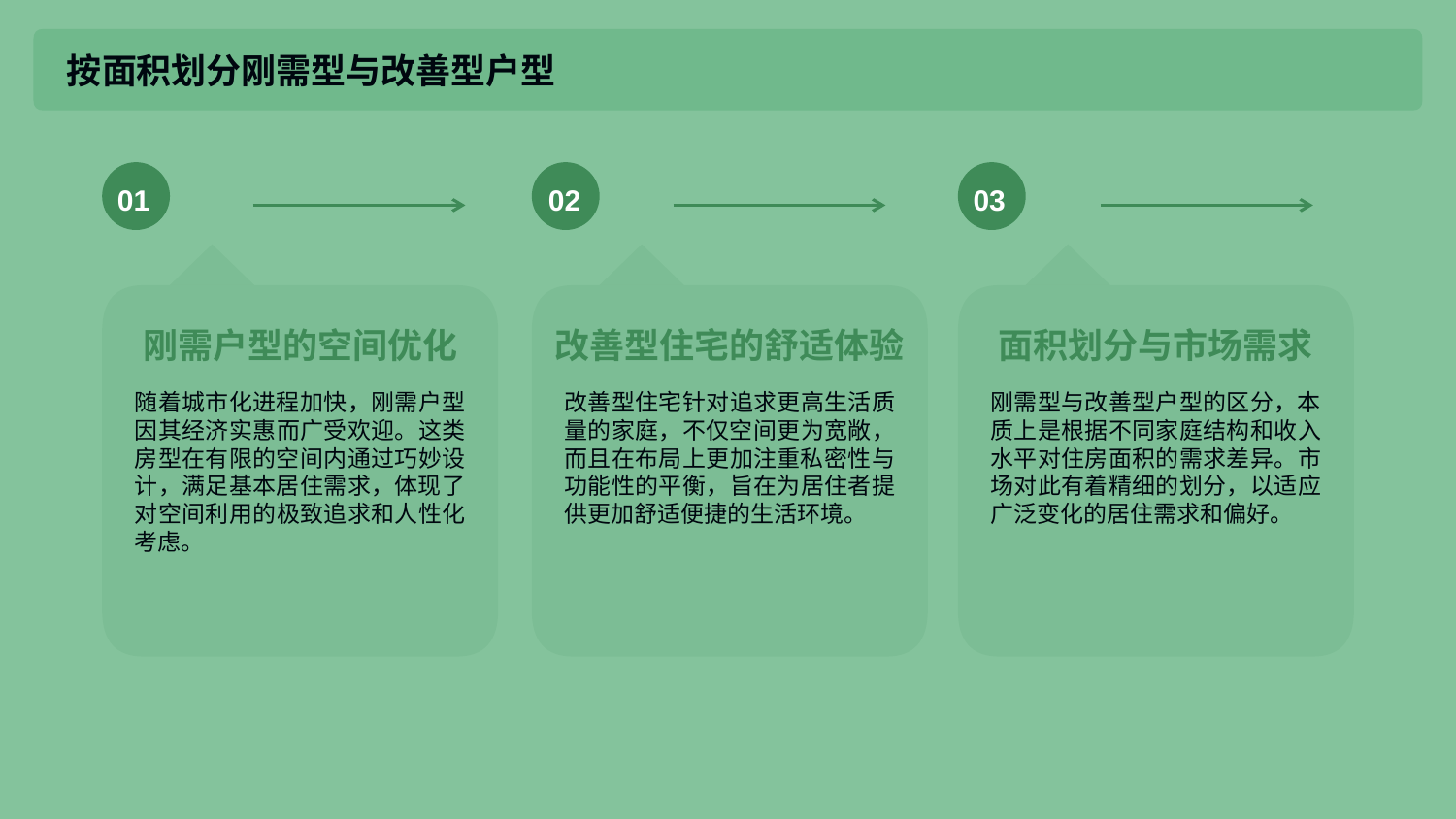

按面积划分刚需型与改善型户型

01
02
03

刚需户型的空间优化
改善型住宅的舒适体验
面积划分与市场需求
随着城市化进程加快，刚需户型因其经济实惠而广受欢迎。这类房型在有限的空间内通过巧妙设计，满足基本居住需求，体现了对空间利用的极致追求和人性化考虑。
改善型住宅针对追求更高生活质量的家庭，不仅空间更为宽敞，而且在布局上更加注重私密性与功能性的平衡，旨在为居住者提供更加舒适便捷的生活环境。
刚需型与改善型户型的区分，本质上是根据不同家庭结构和收入水平对住房面积的需求差异。市场对此有着精细的划分，以适应广泛变化的居住需求和偏好。